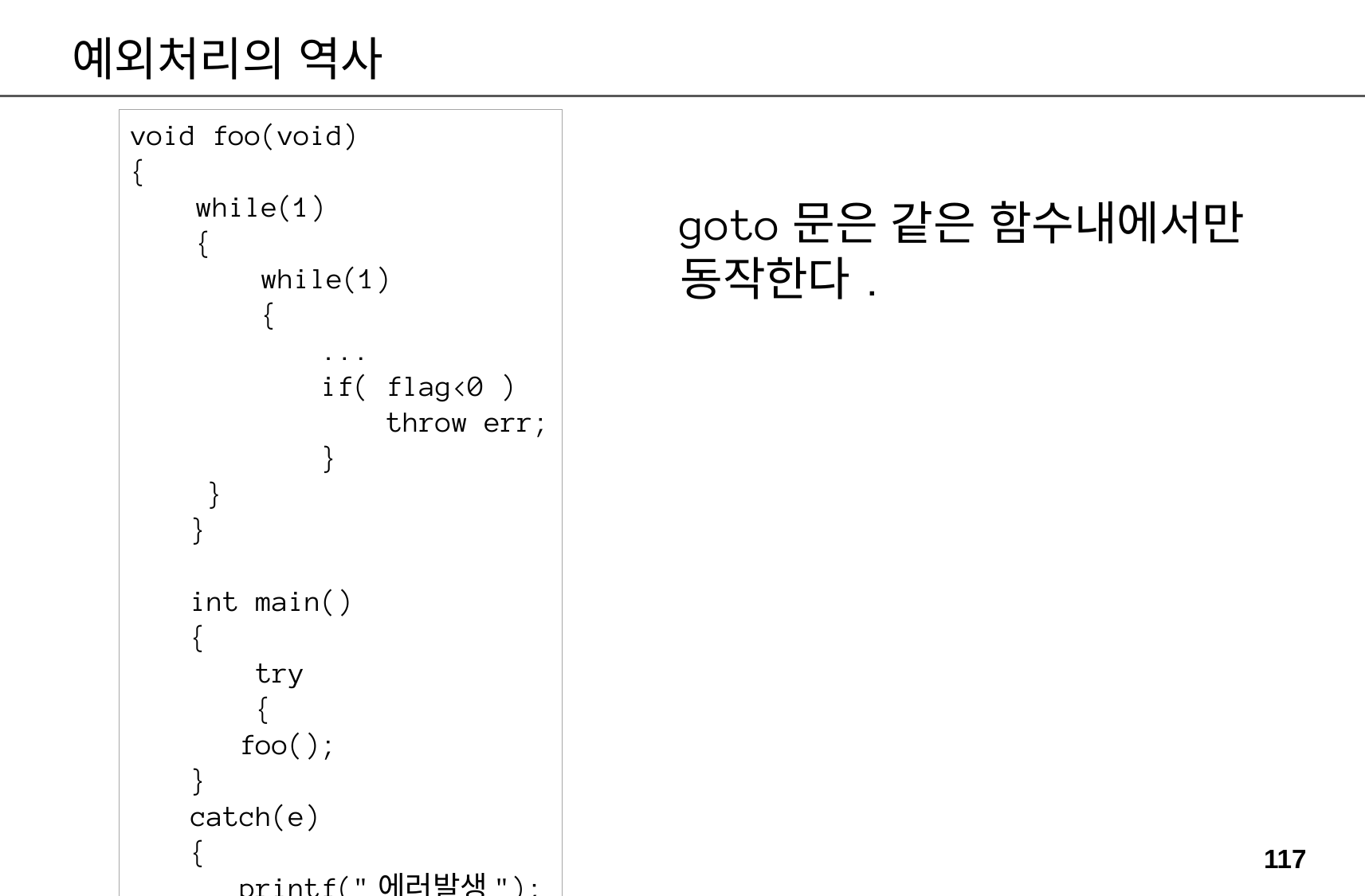

예외처리의 역사
void foo(void)
{
    while(1)
    {
        while(1)
        {
        ...
        if( flag<0 )
            throw err;
        }
 }
}

int main()
{
    try
    {
   foo();
}
catch(e)
{
   printf("에러발생");
       return -1;
}
return 0;

}
goto문은 같은 함수내에서만
동작한다.